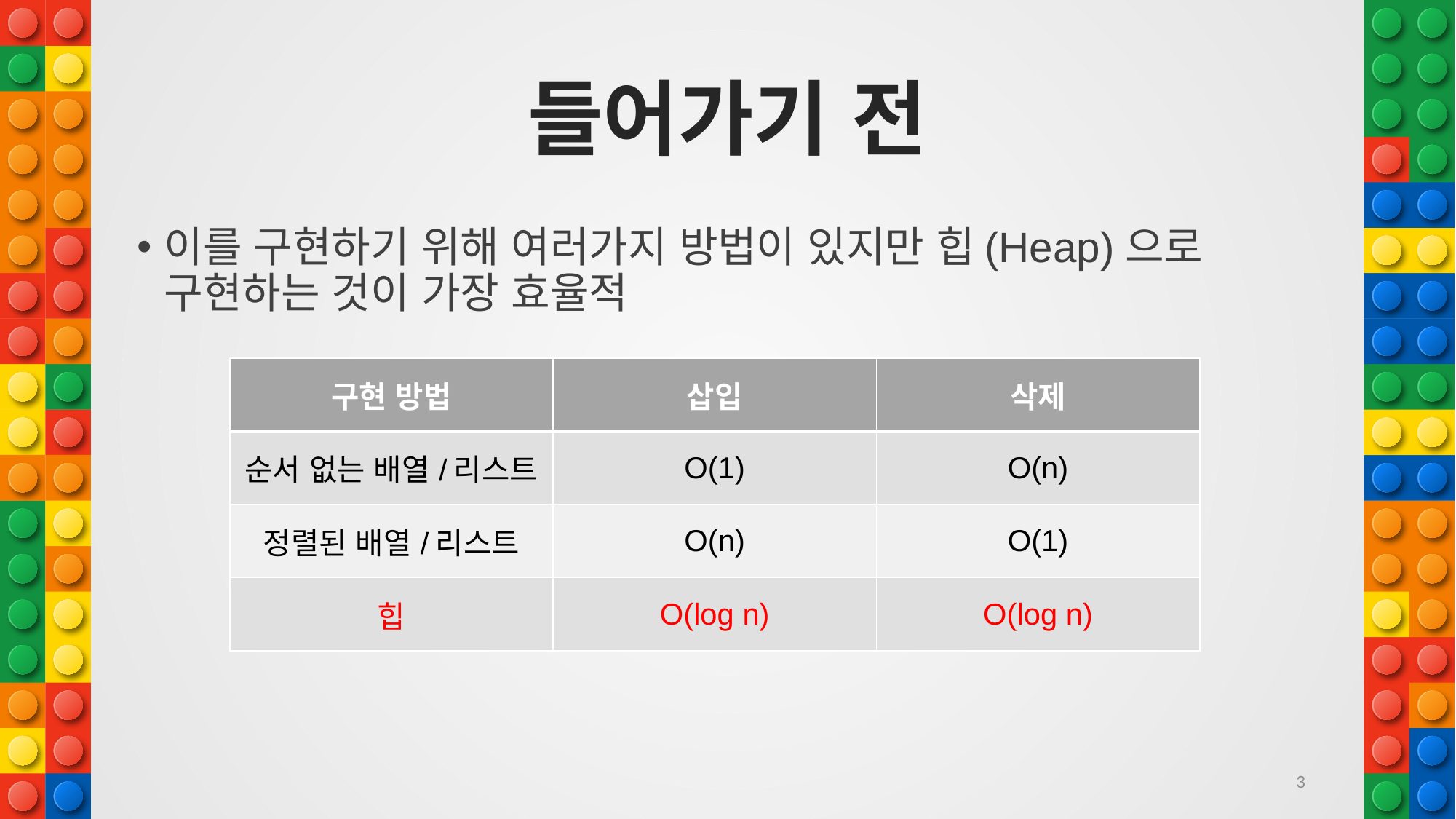

# 들어가기 전
이를 구현하기 위해 여러가지 방법이 있지만 힙(Heap)으로 구현하는 것이 가장 효율적
| 구현 방법 | 삽입 | 삭제 |
| --- | --- | --- |
| 순서 없는 배열/리스트 | O(1) | O(n) |
| 정렬된 배열/리스트 | O(n) | O(1) |
| 힙 | O(log n) | O(log n) |
3